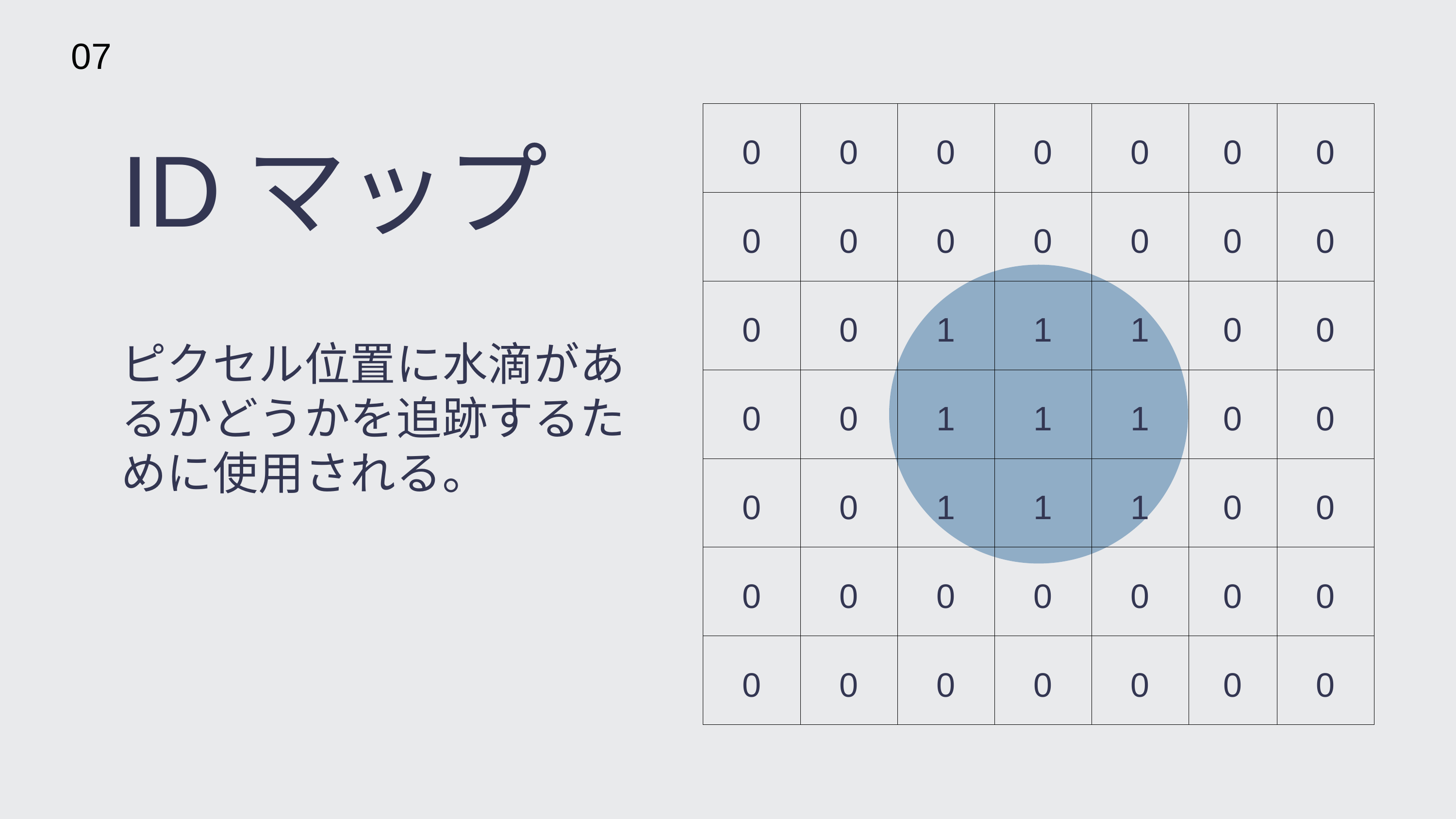

07
| 0 | 0 | 0 | 0 | 0 | 0 | 0 |
| --- | --- | --- | --- | --- | --- | --- |
| 0 | 0 | 0 | 0 | 0 | 0 | 0 |
| 0 | 0 | 1 | 1 | 1 | 0 | 0 |
| 0 | 0 | 1 | 1 | 1 | 0 | 0 |
| 0 | 0 | 1 | 1 | 1 | 0 | 0 |
| 0 | 0 | 0 | 0 | 0 | 0 | 0 |
| 0 | 0 | 0 | 0 | 0 | 0 | 0 |
IDマップ

ピクセル位置に水滴があるかどうかを追跡するために使用される。